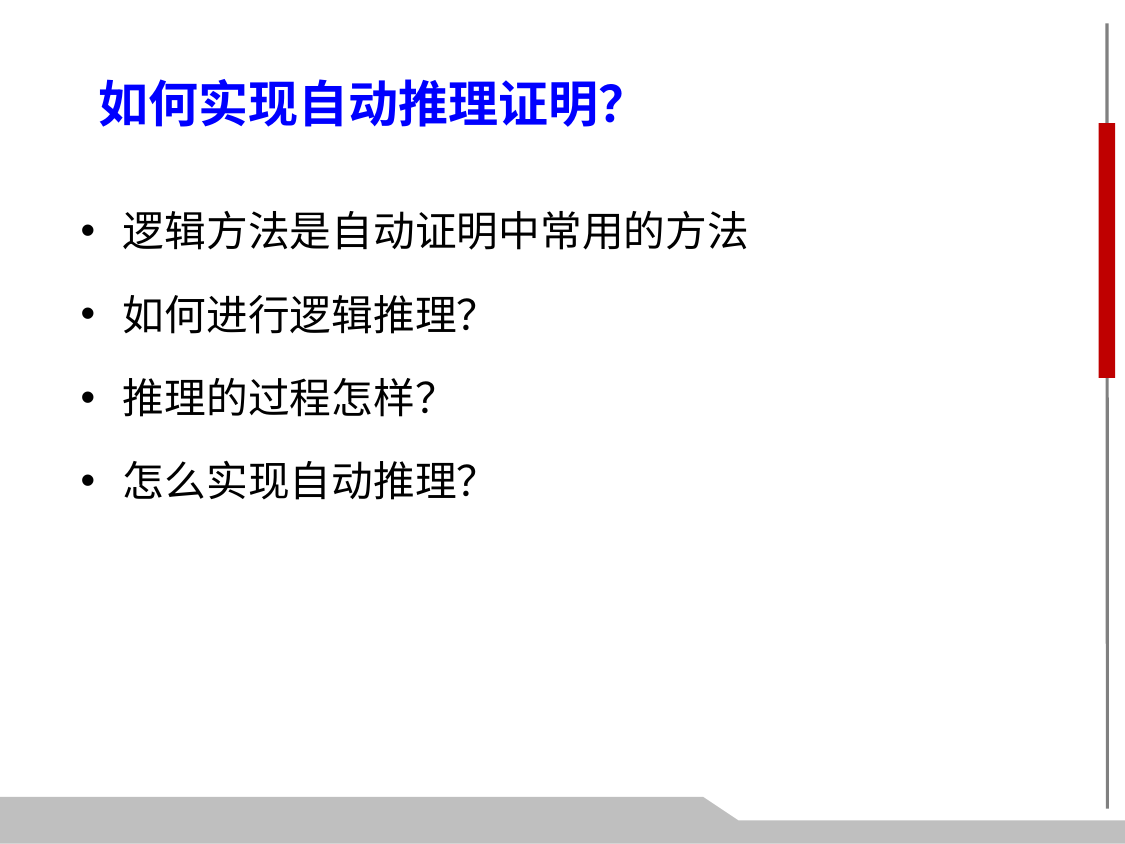

如何实现自动推理证明？
逻辑方法是自动证明中常用的方法
如何进行逻辑推理？
推理的过程怎样？
怎么实现自动推理？